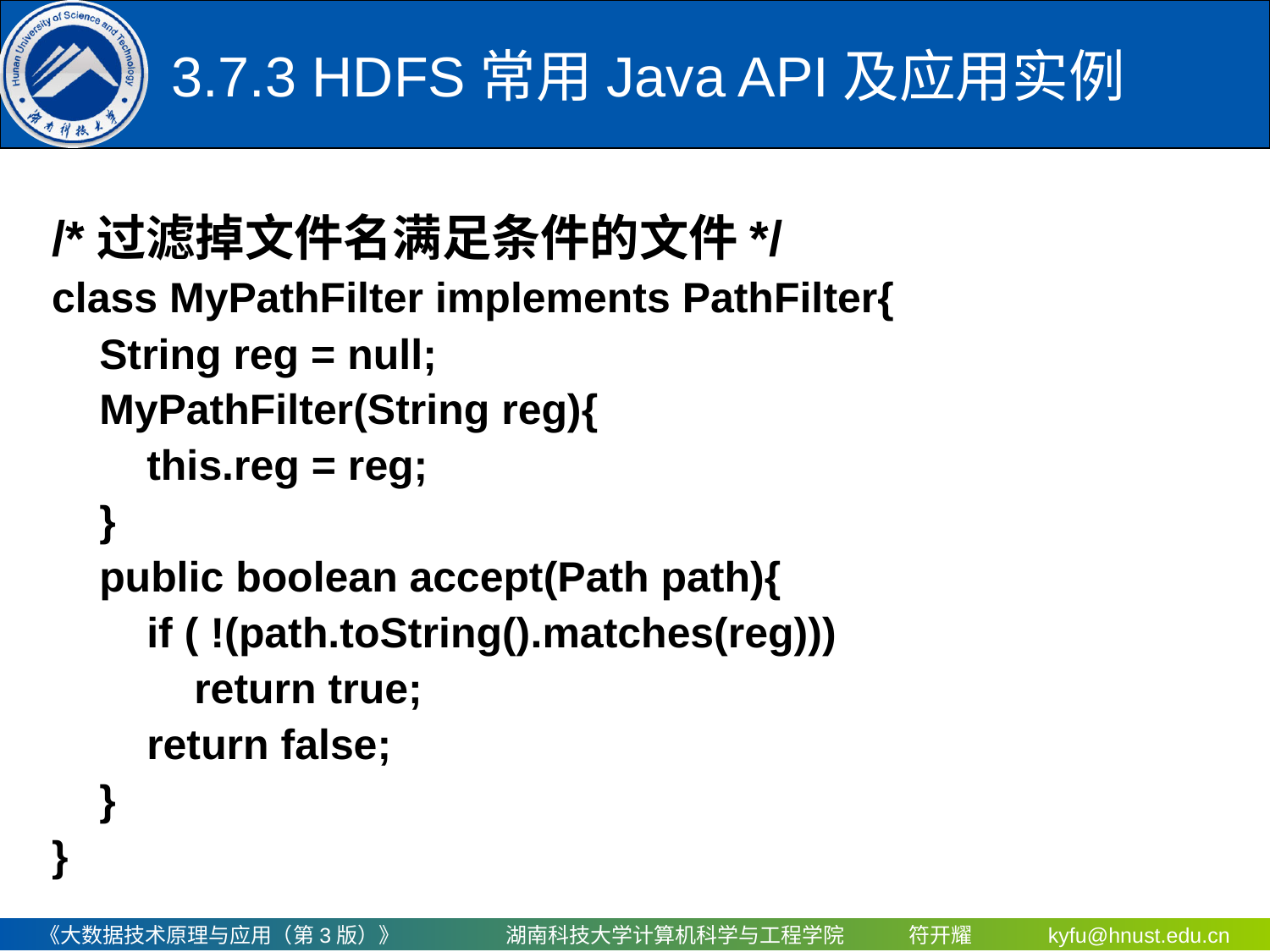

# 3.7.3 HDFS常用Java API及应用实例
/*过滤掉文件名满足条件的文件*/
class MyPathFilter implements PathFilter{
    String reg = null;
    MyPathFilter(String reg){
        this.reg = reg;
    }
    public boolean accept(Path path){
        if ( !(path.toString().matches(reg)))
            return true;
        return false;
    }
}